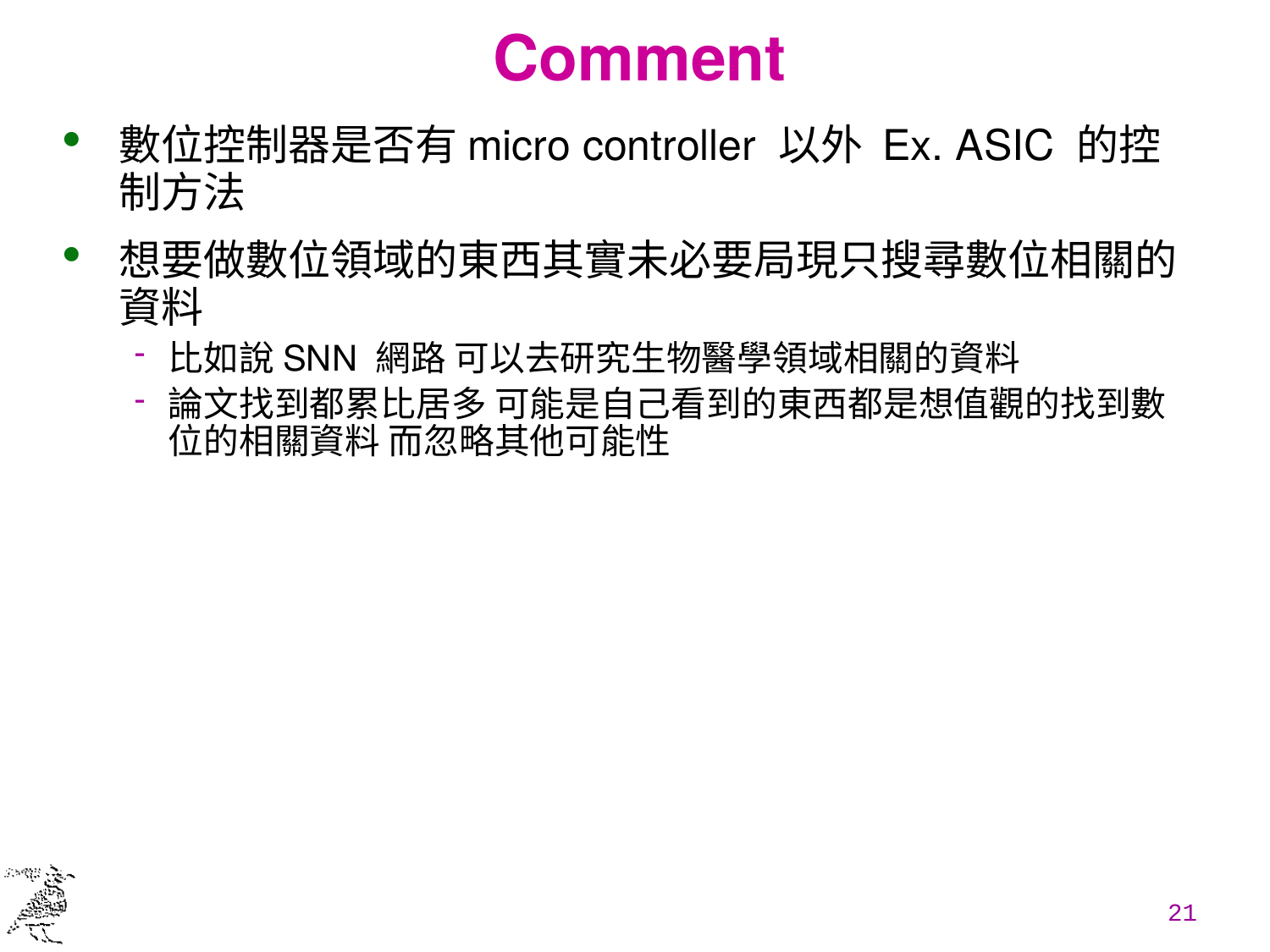

# Comment
數位控制器是否有micro controller 以外 Ex. ASIC 的控制方法
想要做數位領域的東西其實未必要局現只搜尋數位相關的資料
比如說SNN 網路 可以去研究生物醫學領域相關的資料
論文找到都累比居多 可能是自己看到的東西都是想值觀的找到數位的相關資料 而忽略其他可能性
21